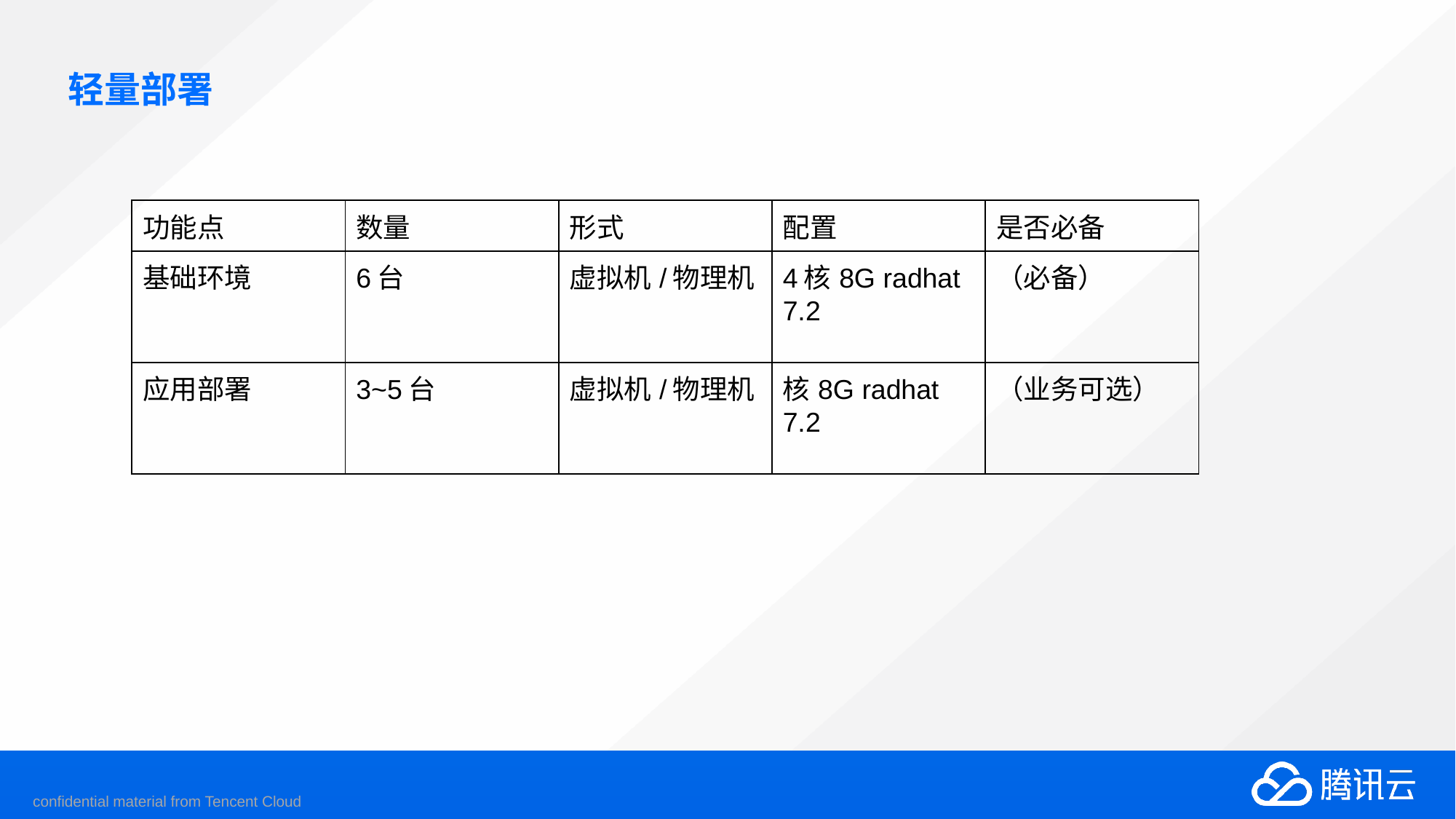

# 轻量部署
| 功能点 | 数量 | 形式 | 配置 | 是否必备 |
| --- | --- | --- | --- | --- |
| 基础环境 | 6台 | 虚拟机/物理机 | 4核8G radhat 7.2 | （必备） |
| 应用部署 | 3~5台 | 虚拟机/物理机 | 核8G radhat 7.2 | （业务可选） |